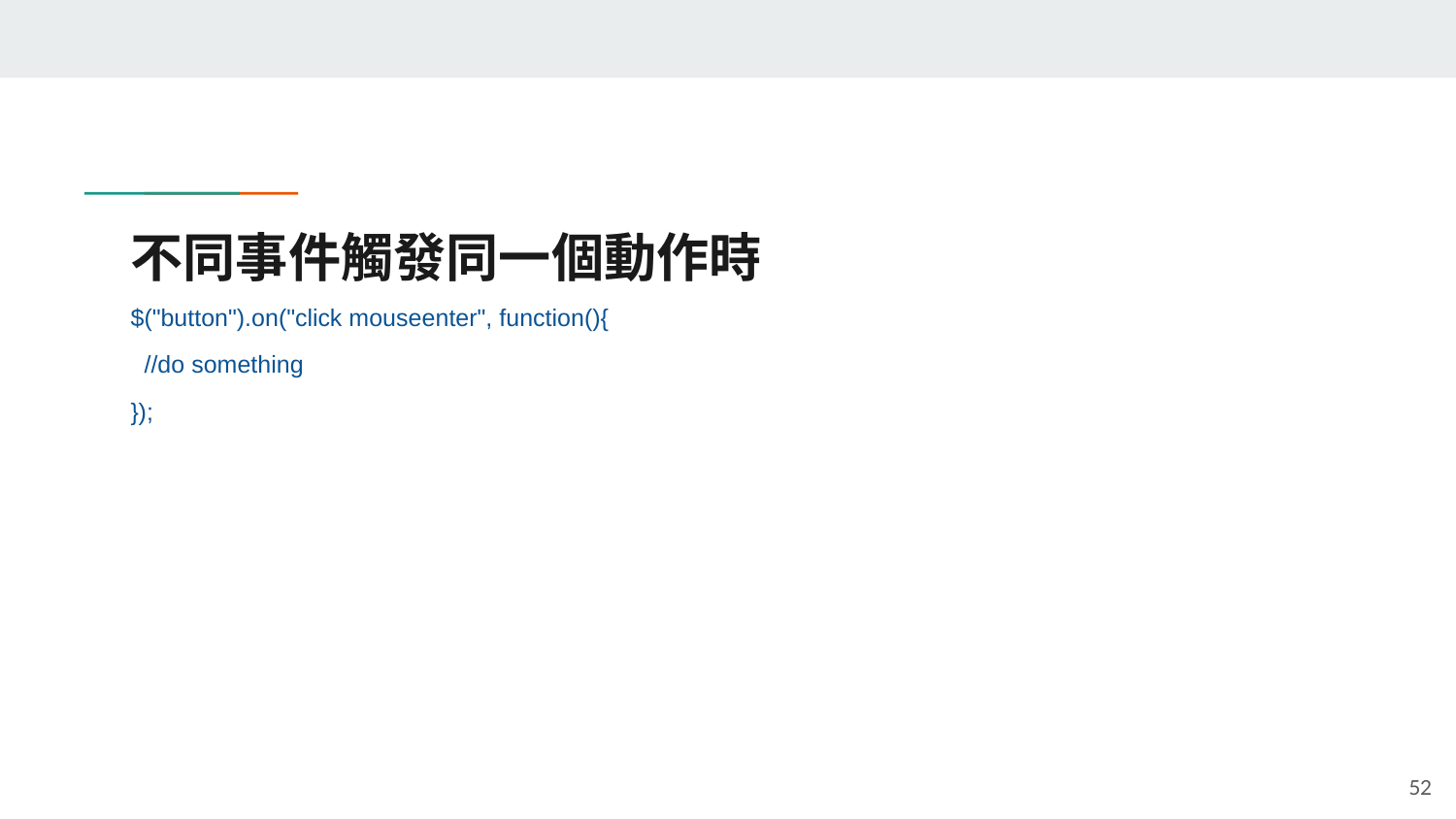

# 不同事件觸發同一個動作時
$("button").on("click mouseenter", function(){
  //do something
});

52